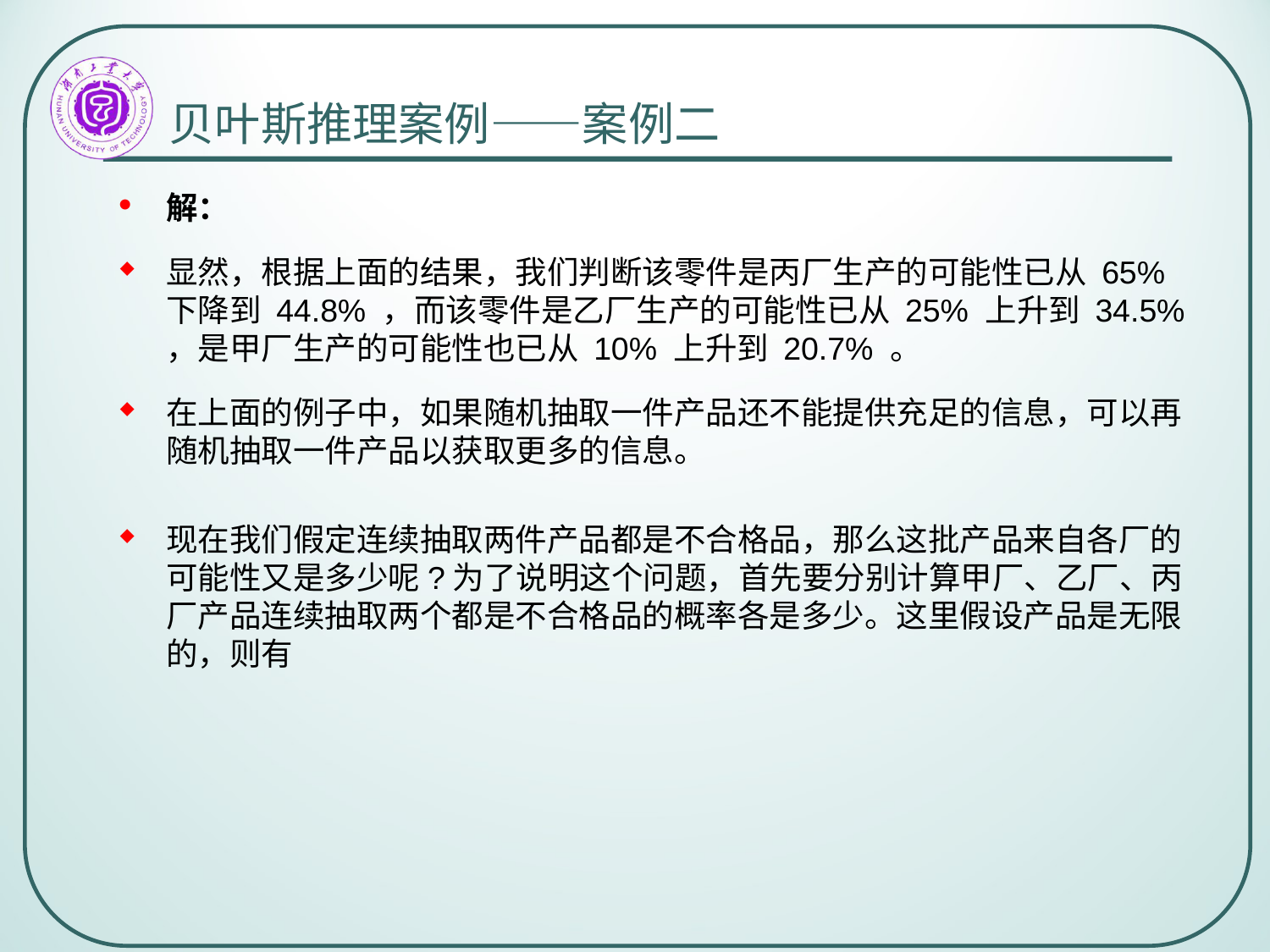

# 贝叶斯推理案例——案例二
解：

显然，根据上面的结果，我们判断该零件是丙厂生产的可能性已从 65% 下降到 44.8% ，而该零件是乙厂生产的可能性已从 25% 上升到 34.5% ，是甲厂生产的可能性也已从 10% 上升到 20.7% 。

在上面的例子中，如果随机抽取一件产品还不能提供充足的信息，可以再随机抽取一件产品以获取更多的信息。

现在我们假定连续抽取两件产品都是不合格品，那么这批产品来自各厂的可能性又是多少呢?为了说明这个问题，首先要分别计算甲厂、乙厂、丙厂产品连续抽取两个都是不合格品的概率各是多少。这里假设产品是无限的，则有